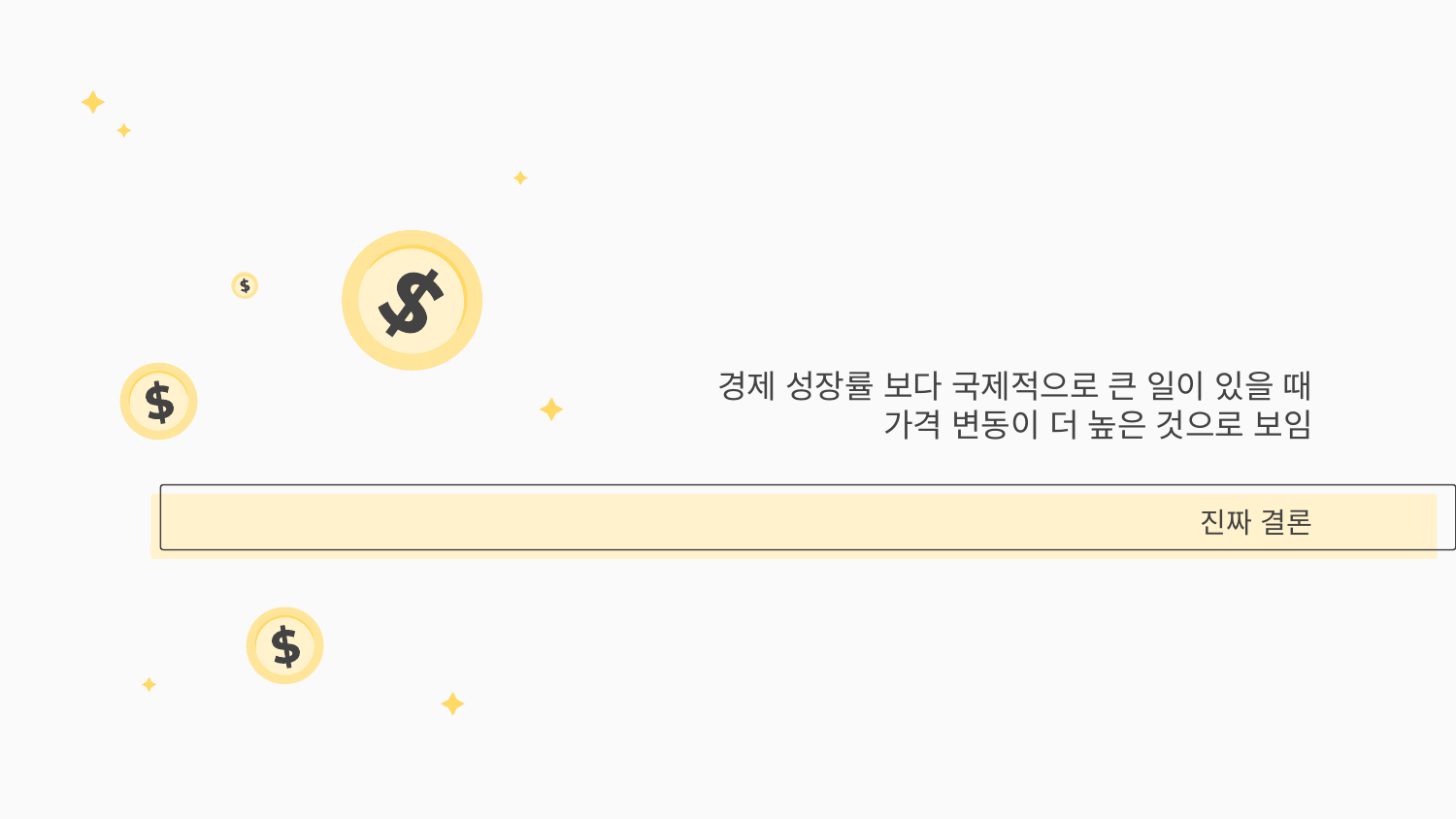

경제 성장률 보다 국제적으로 큰 일이 있을 때 가격 변동이 더 높은 것으로 보임
# 진짜 결론